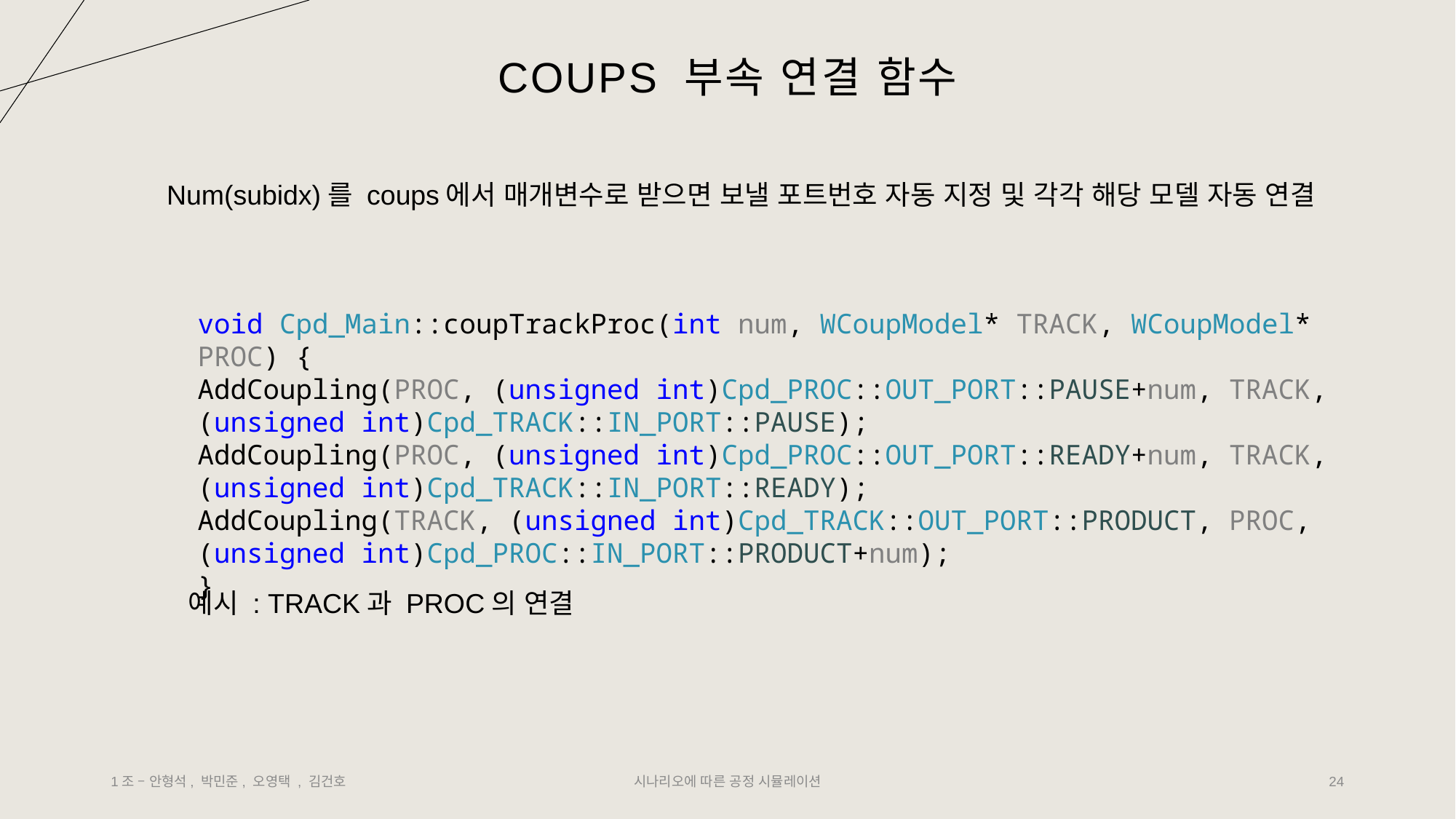

# Coups 부속 연결 함수
Num(subidx)를 coups에서 매개변수로 받으면 보낼 포트번호 자동 지정 및 각각 해당 모델 자동 연결
void Cpd_Main::coupTrackProc(int num, WCoupModel* TRACK, WCoupModel* PROC) {
AddCoupling(PROC, (unsigned int)Cpd_PROC::OUT_PORT::PAUSE+num, TRACK, (unsigned int)Cpd_TRACK::IN_PORT::PAUSE);
AddCoupling(PROC, (unsigned int)Cpd_PROC::OUT_PORT::READY+num, TRACK, (unsigned int)Cpd_TRACK::IN_PORT::READY);
AddCoupling(TRACK, (unsigned int)Cpd_TRACK::OUT_PORT::PRODUCT, PROC, (unsigned int)Cpd_PROC::IN_PORT::PRODUCT+num);
}
예시 : TRACK과 PROC의 연결
1조 – 안형석, 박민준, 오영택 , 김건호
시나리오에 따른 공정 시뮬레이션
24